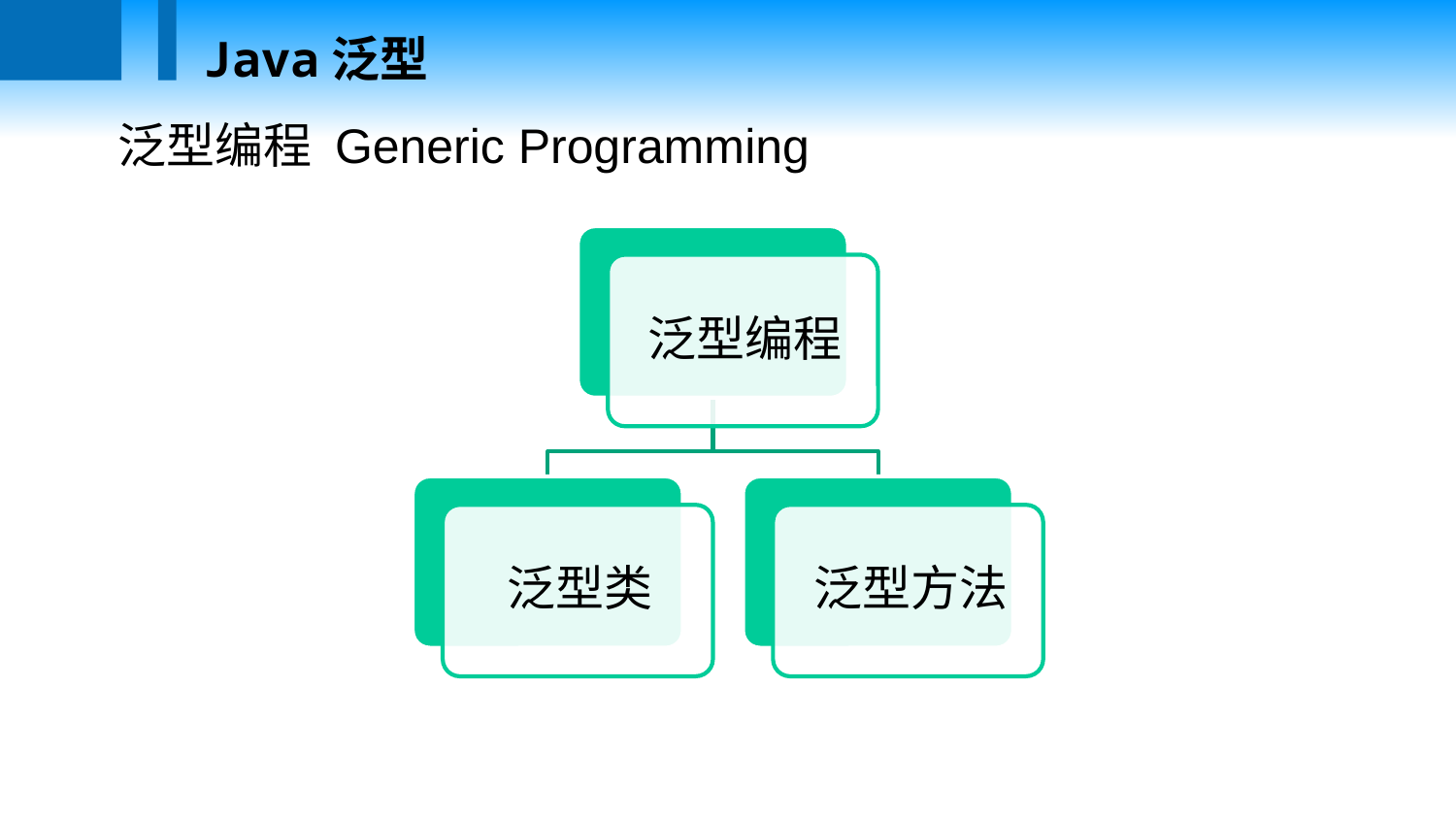

Java泛型
泛型编程 Generic Programming
泛型编程
泛型类
泛型方法